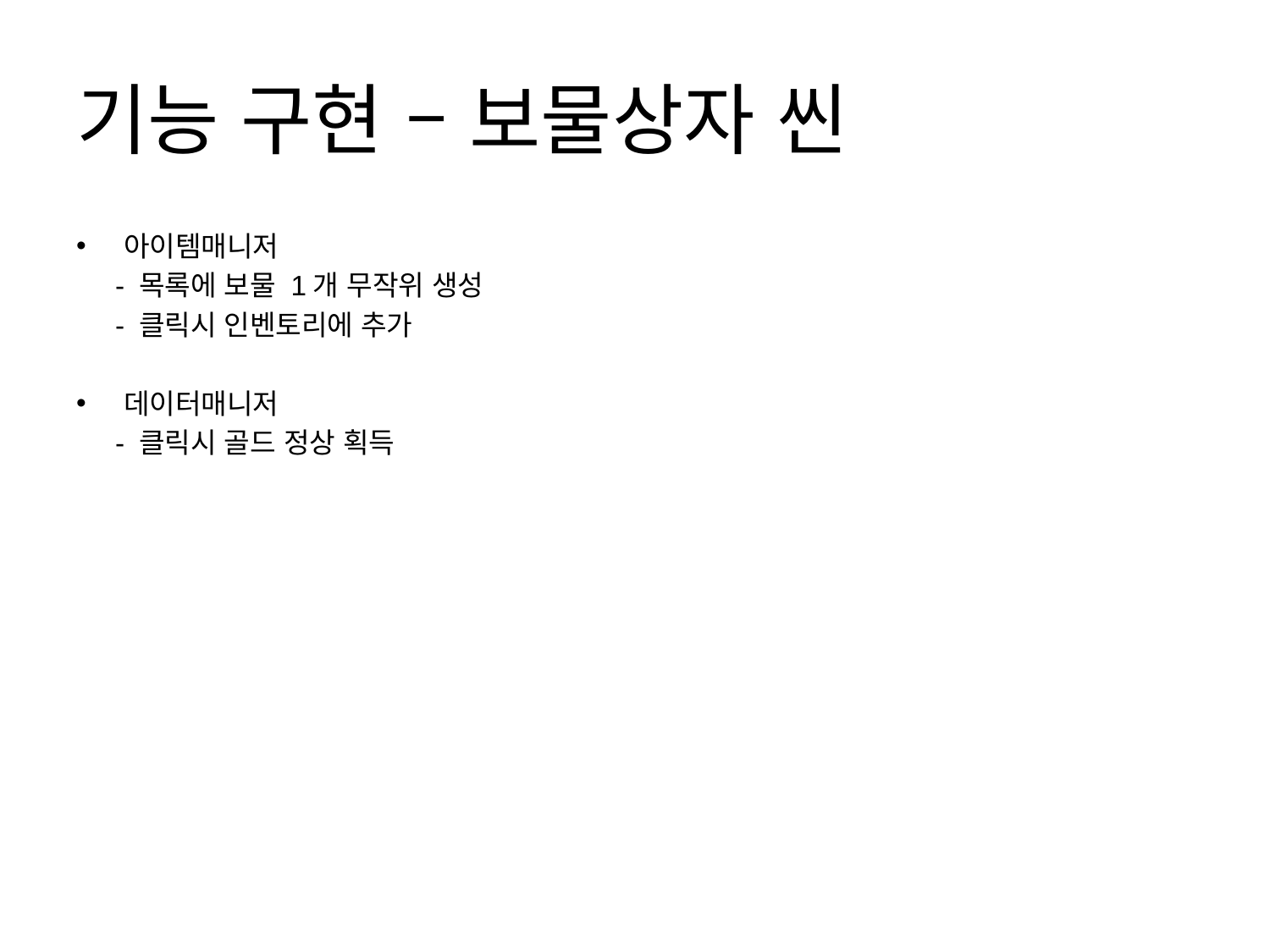

# 기능 구현 – 보물상자 씬
아이템매니저
     - 목록에 보물 1개 무작위 생성
     - 클릭시 인벤토리에 추가

데이터매니저
     - 클릭시 골드 정상 획득